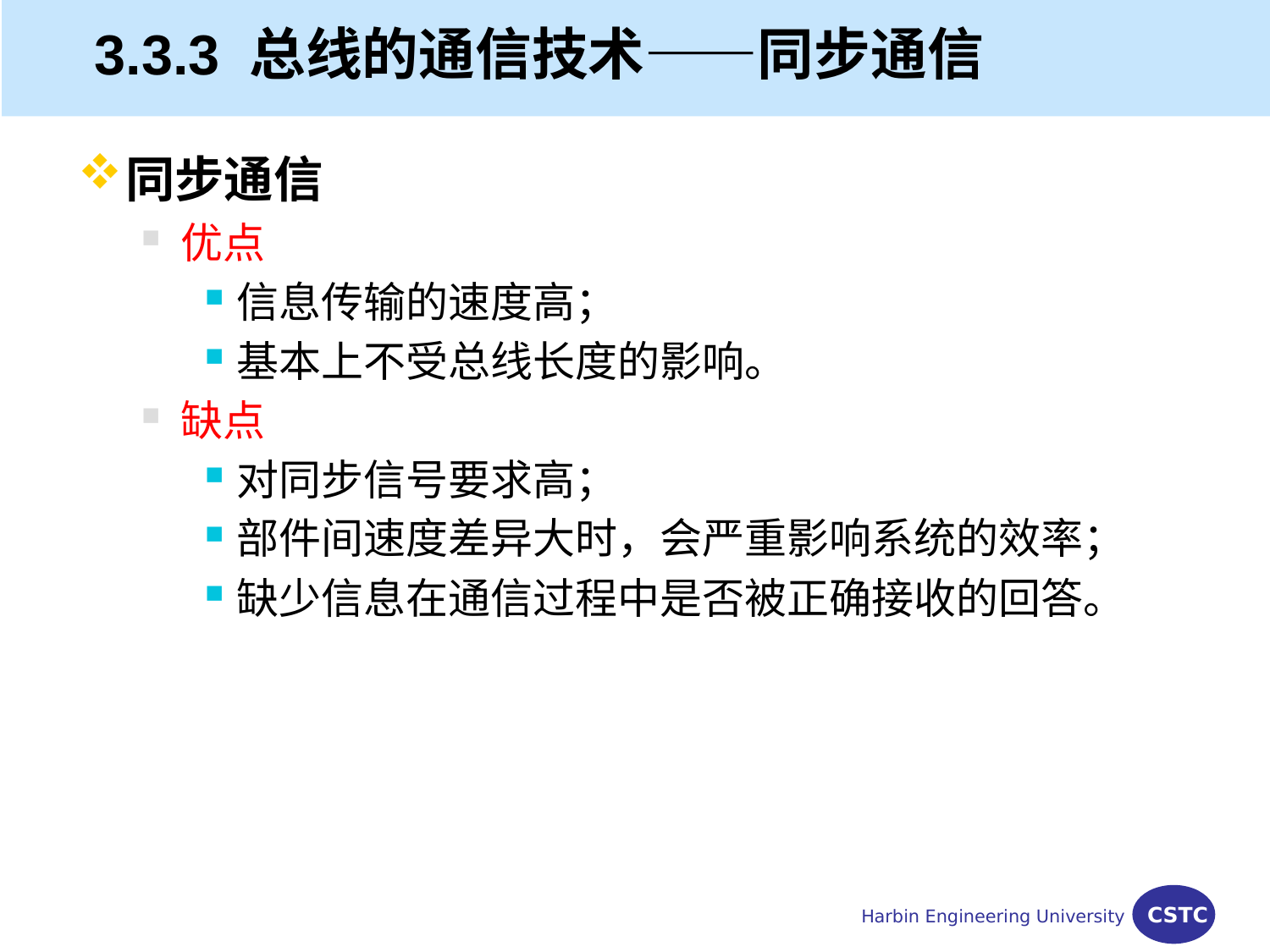

# 3.3.3 总线的通信技术——同步通信
同步通信
优点
信息传输的速度高；
基本上不受总线长度的影响。
缺点
对同步信号要求高；
部件间速度差异大时，会严重影响系统的效率；
缺少信息在通信过程中是否被正确接收的回答。
Harbin Engineering University